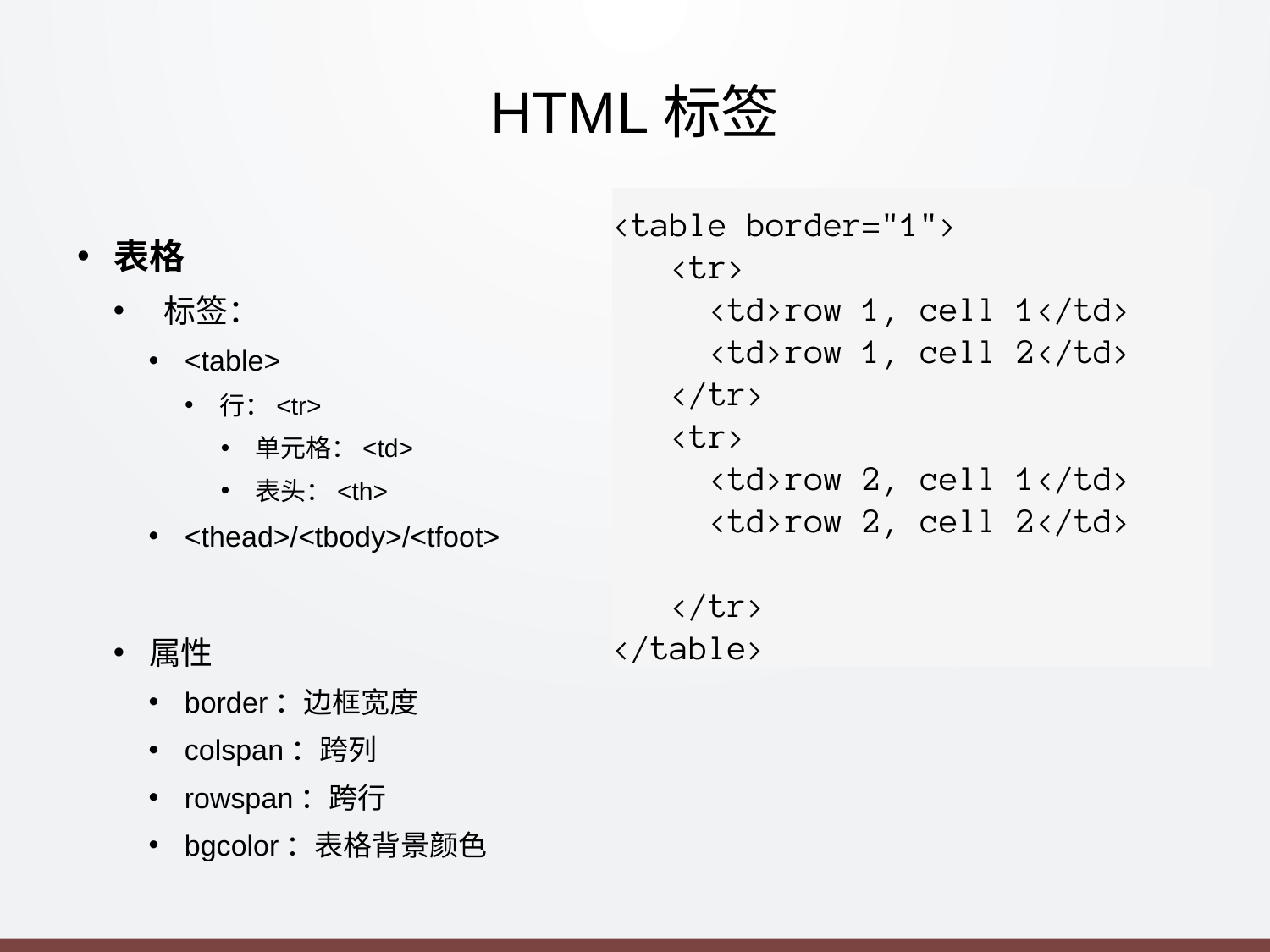

# HTML标签
<table border="1">
   <tr>
     <td>row 1, cell 1</td>
     <td>row 1, cell 2</td>
   </tr>
   <tr>
     <td>row 2, cell 1</td>
     <td>row 2, cell 2</td>
   </tr>
</table>
表格
 标签：
<table>
行：<tr>
单元格：<td>
表头：<th>
<thead>/<tbody>/<tfoot>

属性
border：边框宽度
colspan：跨列
rowspan：跨行
bgcolor：表格背景颜色